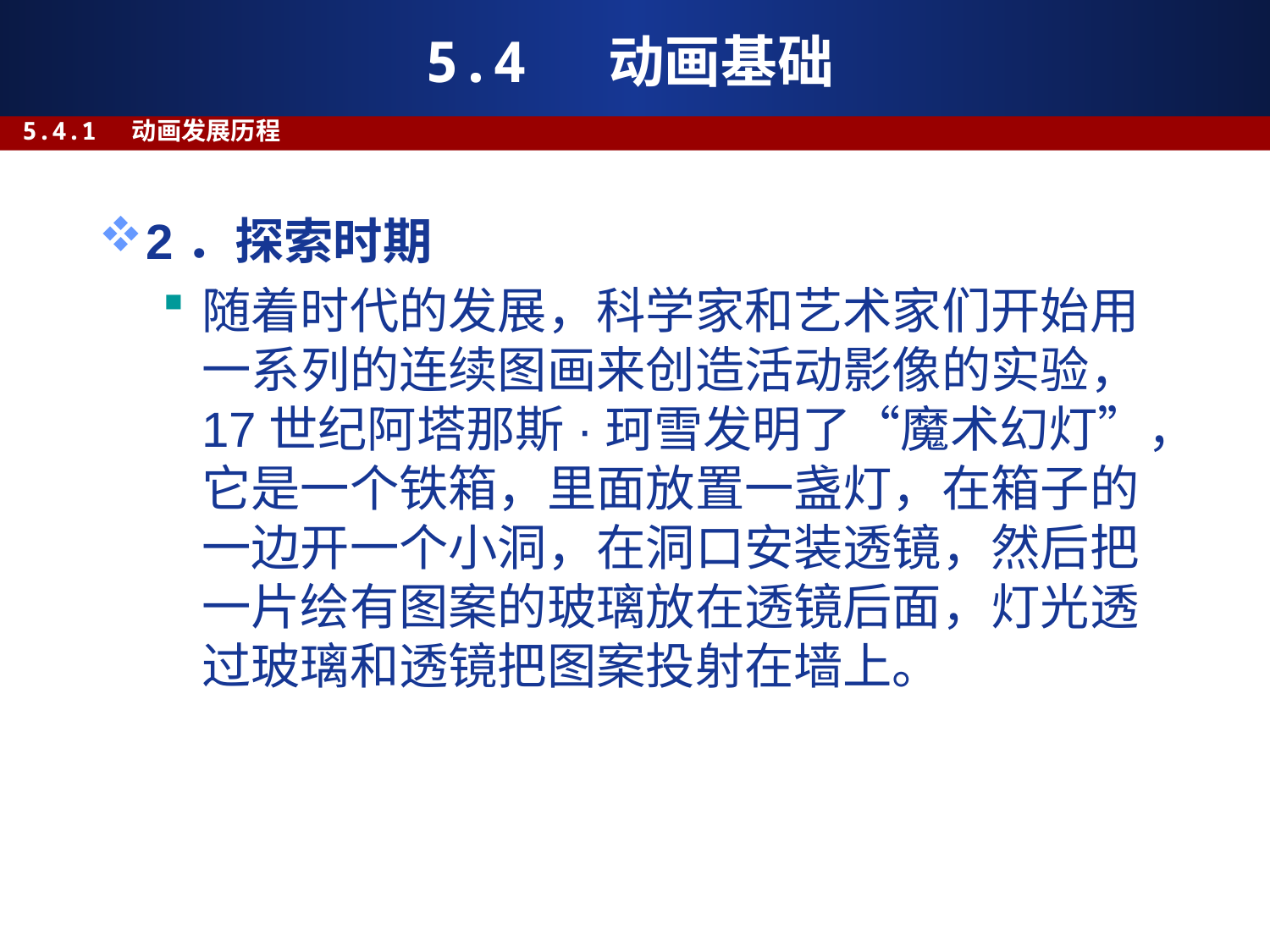

# 5.4  动画基础
5.4.1  动画发展历程
2．探索时期
随着时代的发展，科学家和艺术家们开始用一系列的连续图画来创造活动影像的实验，17世纪阿塔那斯·珂雪发明了“魔术幻灯”，它是一个铁箱，里面放置一盏灯，在箱子的一边开一个小洞，在洞口安装透镜，然后把一片绘有图案的玻璃放在透镜后面，灯光透过玻璃和透镜把图案投射在墙上。